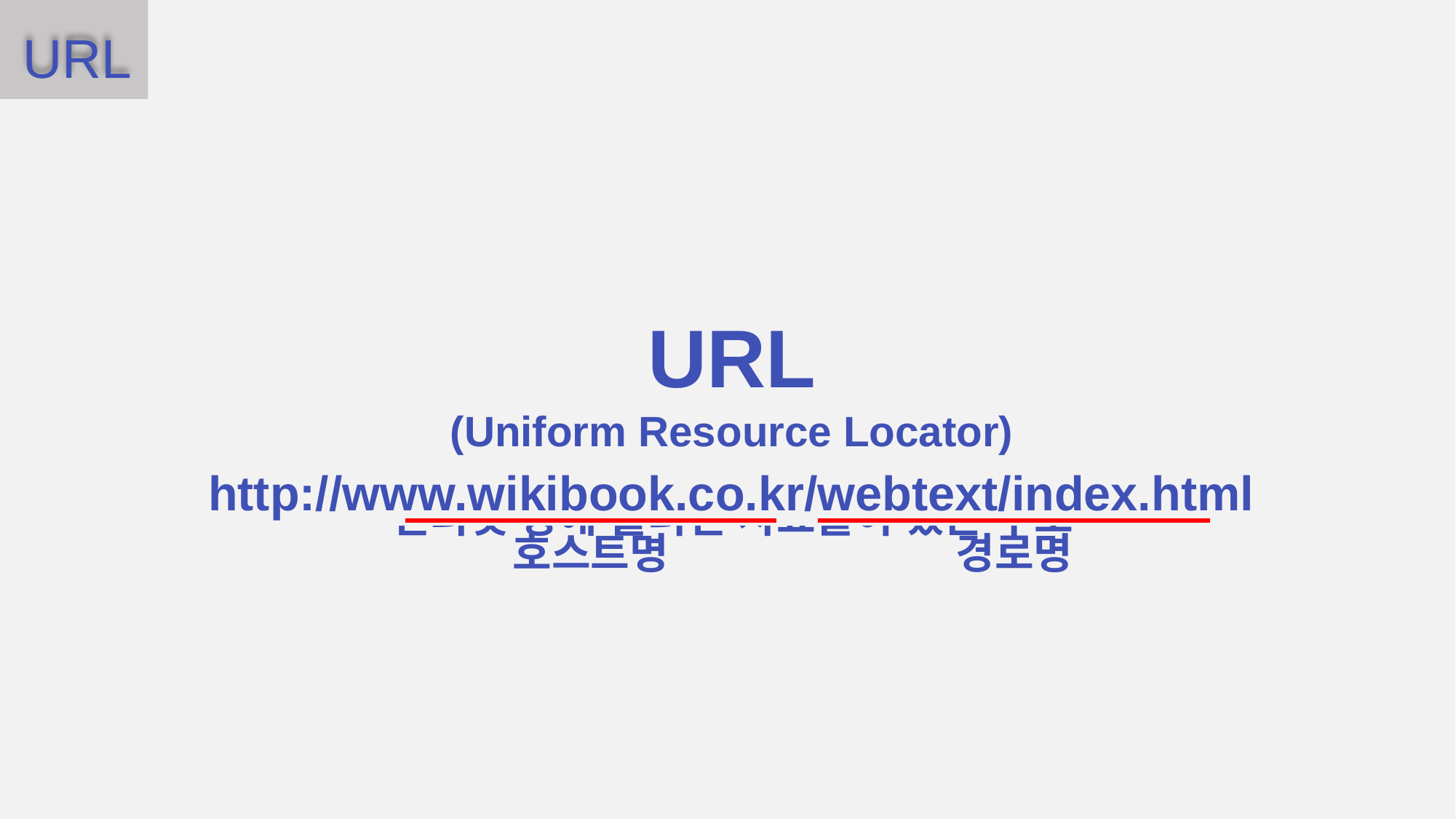

URL
URL
(Uniform Resource Locator)
인터넷 상에 올려진 자료들이 있는 주소
http://www.wikibook.co.kr/webtext/index.html
호스트명
경로명